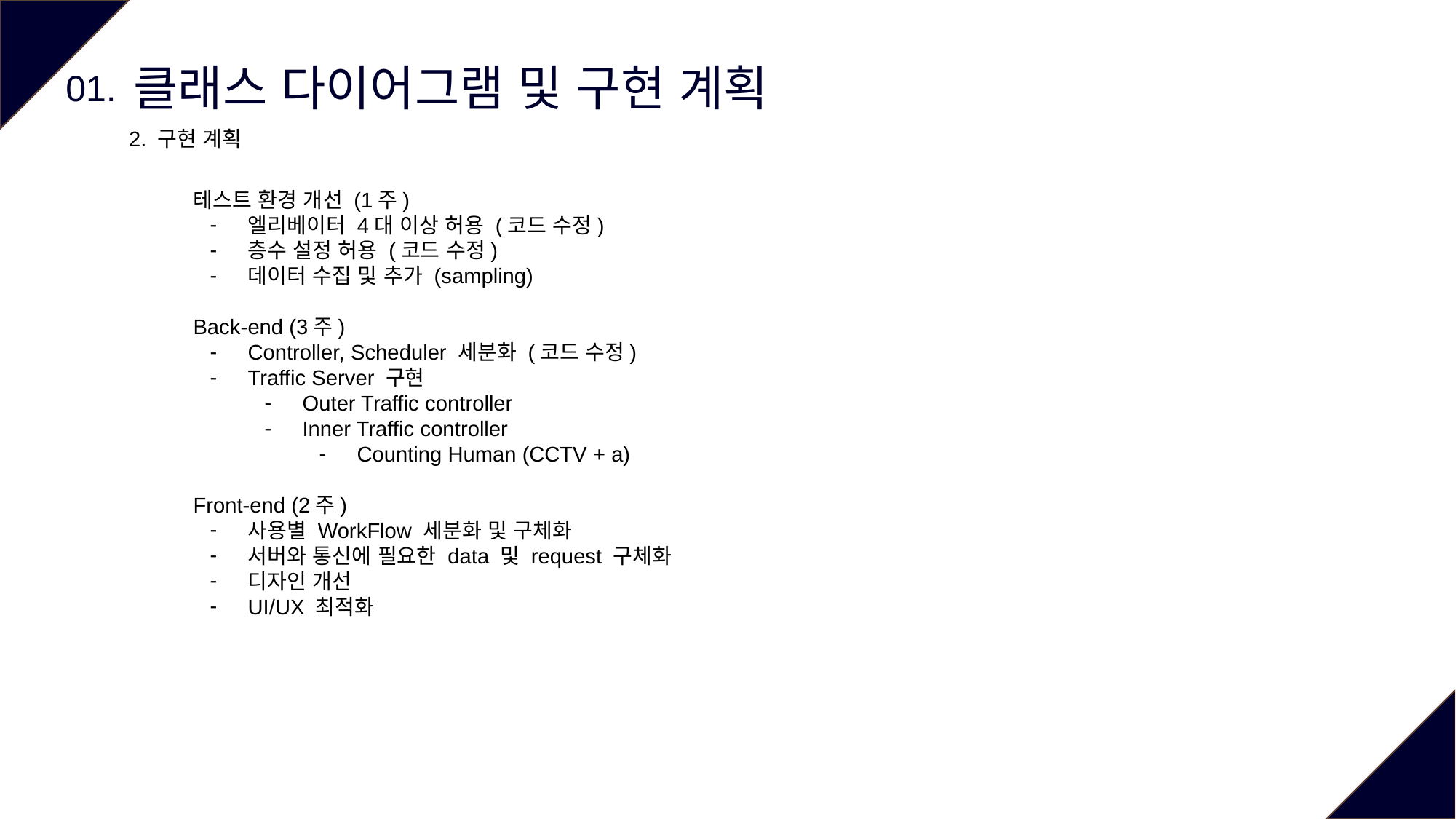

클래스 다이어그램 및 구현 계획

01.
2. 구현 계획

테스트 환경 개선 (1주)
엘리베이터 4대 이상 허용 (코드 수정)
층수 설정 허용 (코드 수정)
데이터 수집 및 추가 (sampling)

Back-end (3주)
Controller, Scheduler 세분화 (코드 수정)
Traffic Server 구현
Outer Traffic controller
Inner Traffic controller
Counting Human (CCTV + a)

Front-end (2주)
사용별 WorkFlow 세분화 및 구체화
서버와 통신에 필요한 data 및 request 구체화
디자인 개선
UI/UX 최적화